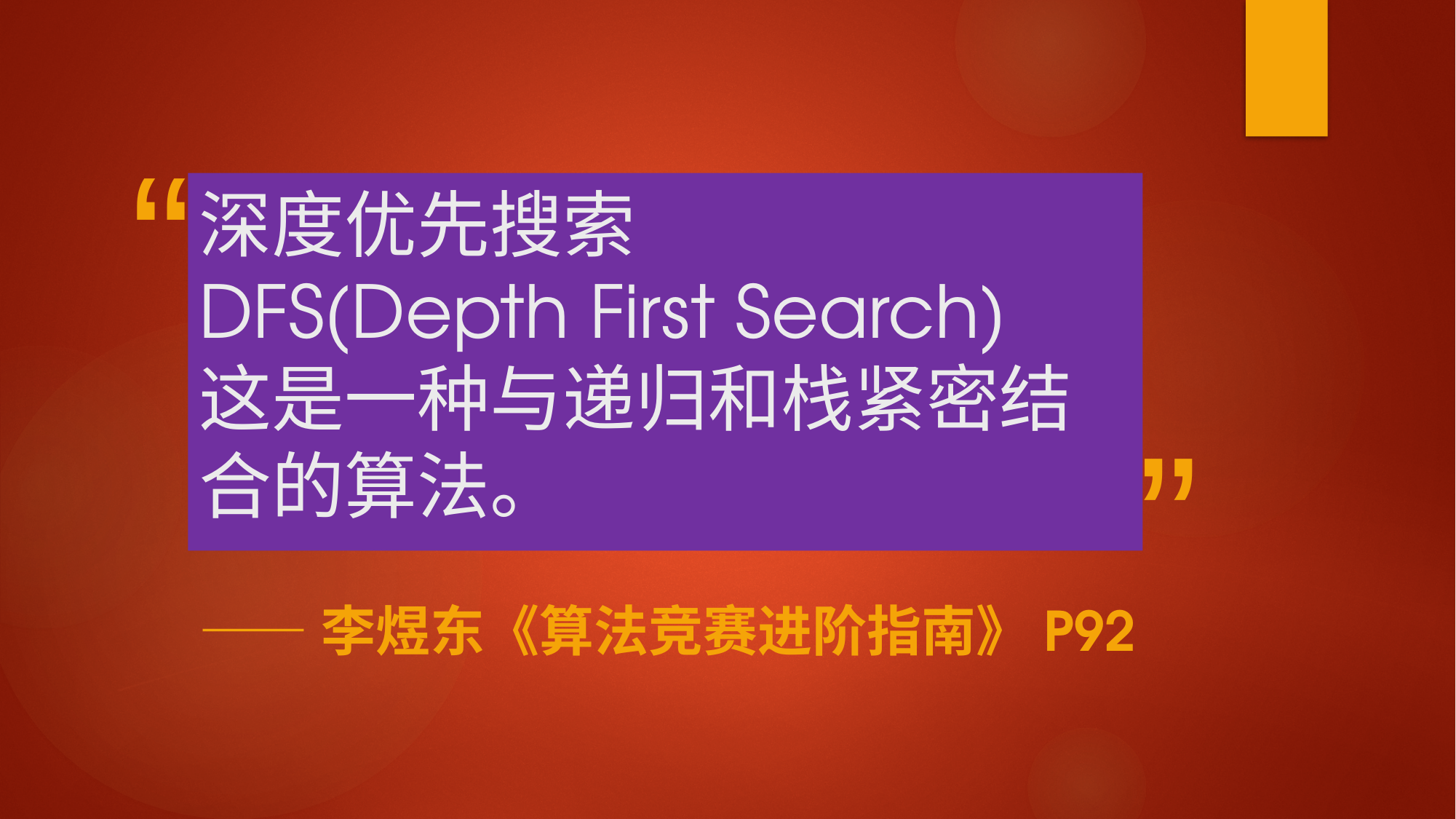

# 深度优先搜索 DFS(Depth First Search) 这是一种与递归和栈紧密结合的算法。
——李煜东《算法竞赛进阶指南》P92